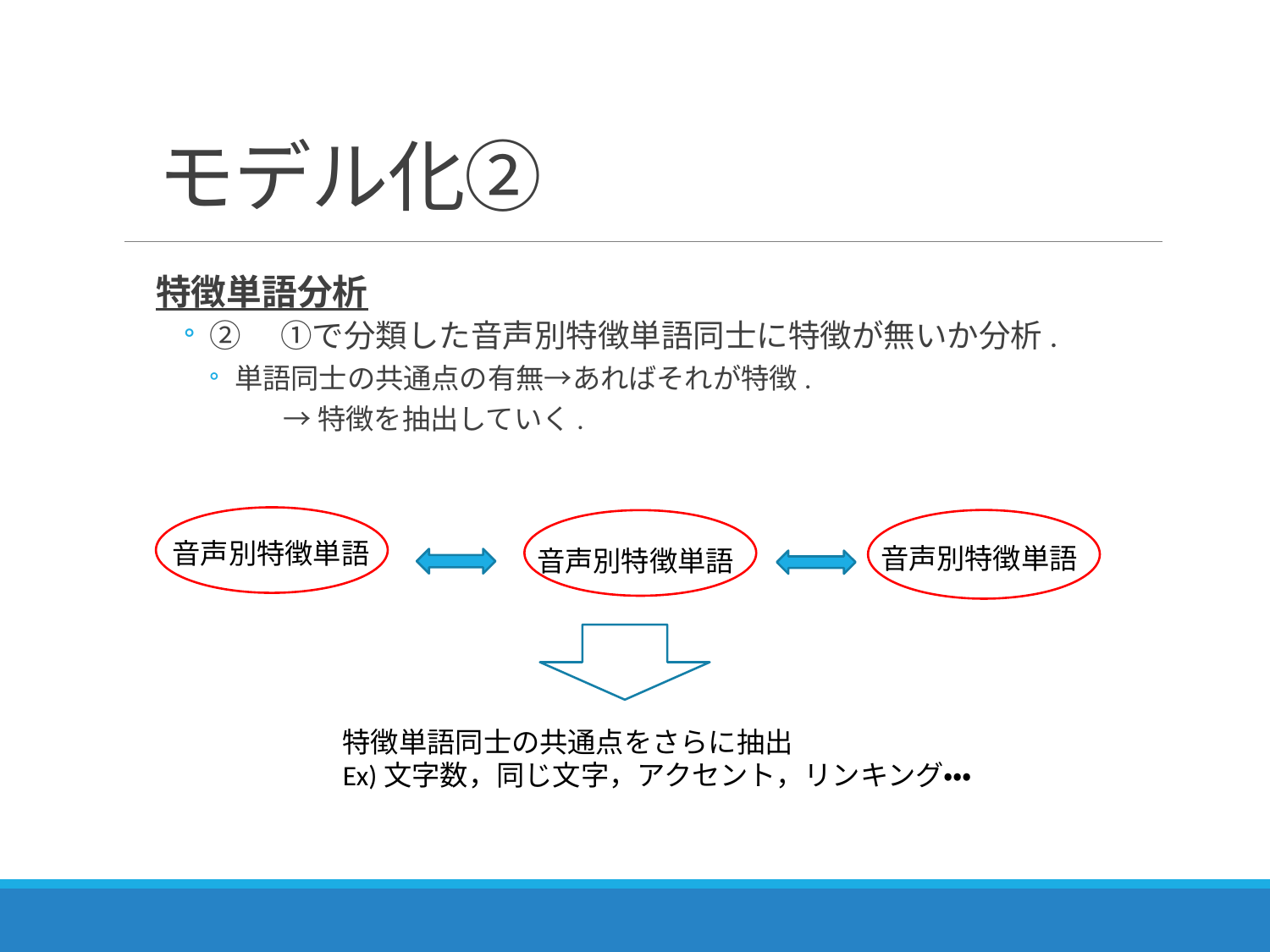

# モデル化②
特徴単語分析
②　①で分類した音声別特徴単語同士に特徴が無いか分析.
単語同士の共通点の有無→あればそれが特徴.
→特徴を抽出していく.

音声別特徴単語
音声別特徴単語
音声別特徴単語

特徴単語同士の共通点をさらに抽出
Ex)文字数，同じ文字，アクセント，リンキング・・・
36